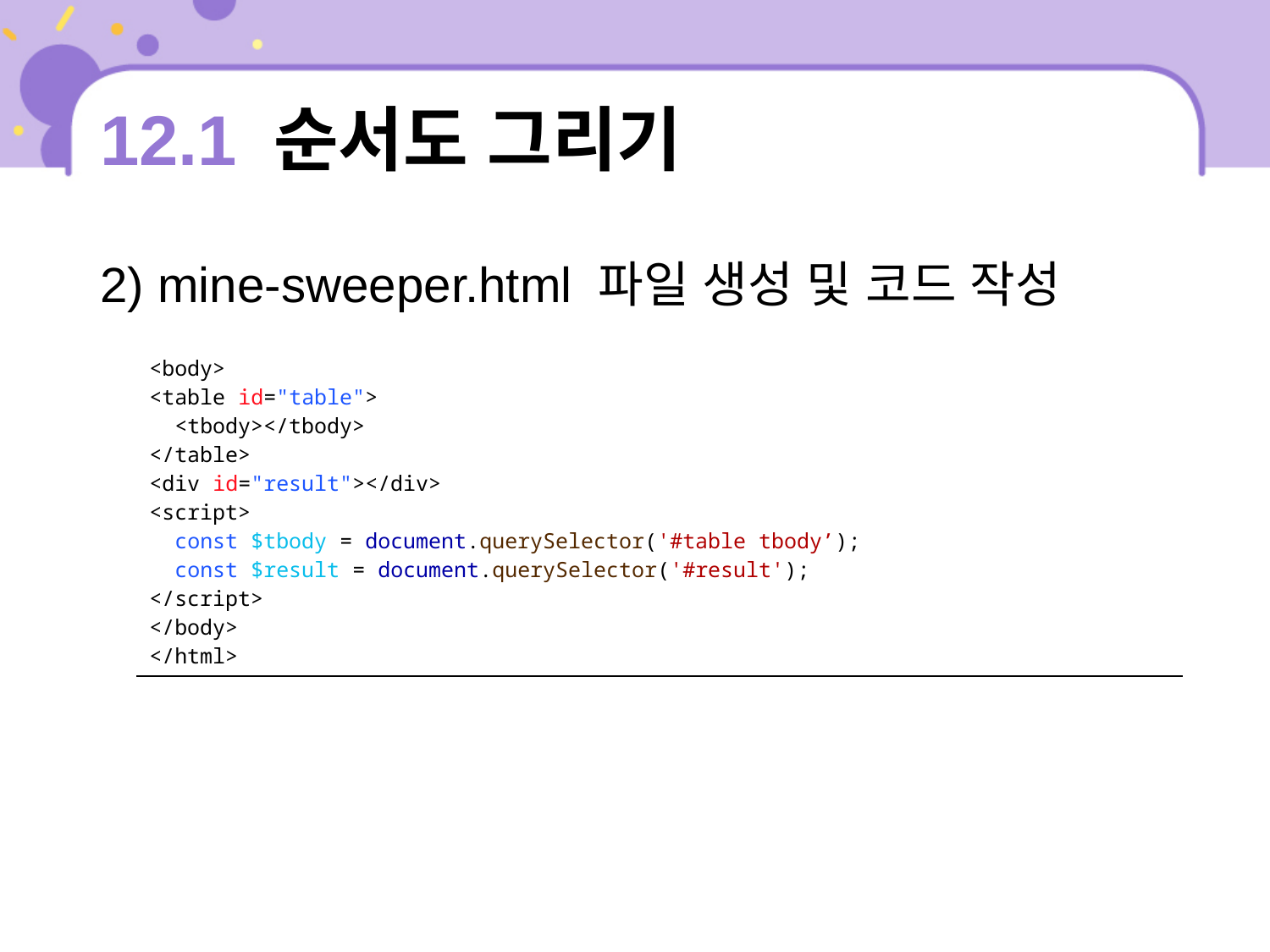

# 12.1 순서도 그리기
2) mine-sweeper.html 파일 생성 및 코드 작성

| <body> <table id="table"> <tbody></tbody> </table> <div id="result"></div> <script> const $tbody = document.querySelector('#table tbody’); const $result = document.querySelector('#result'); </script> </body> </html> |
| --- |